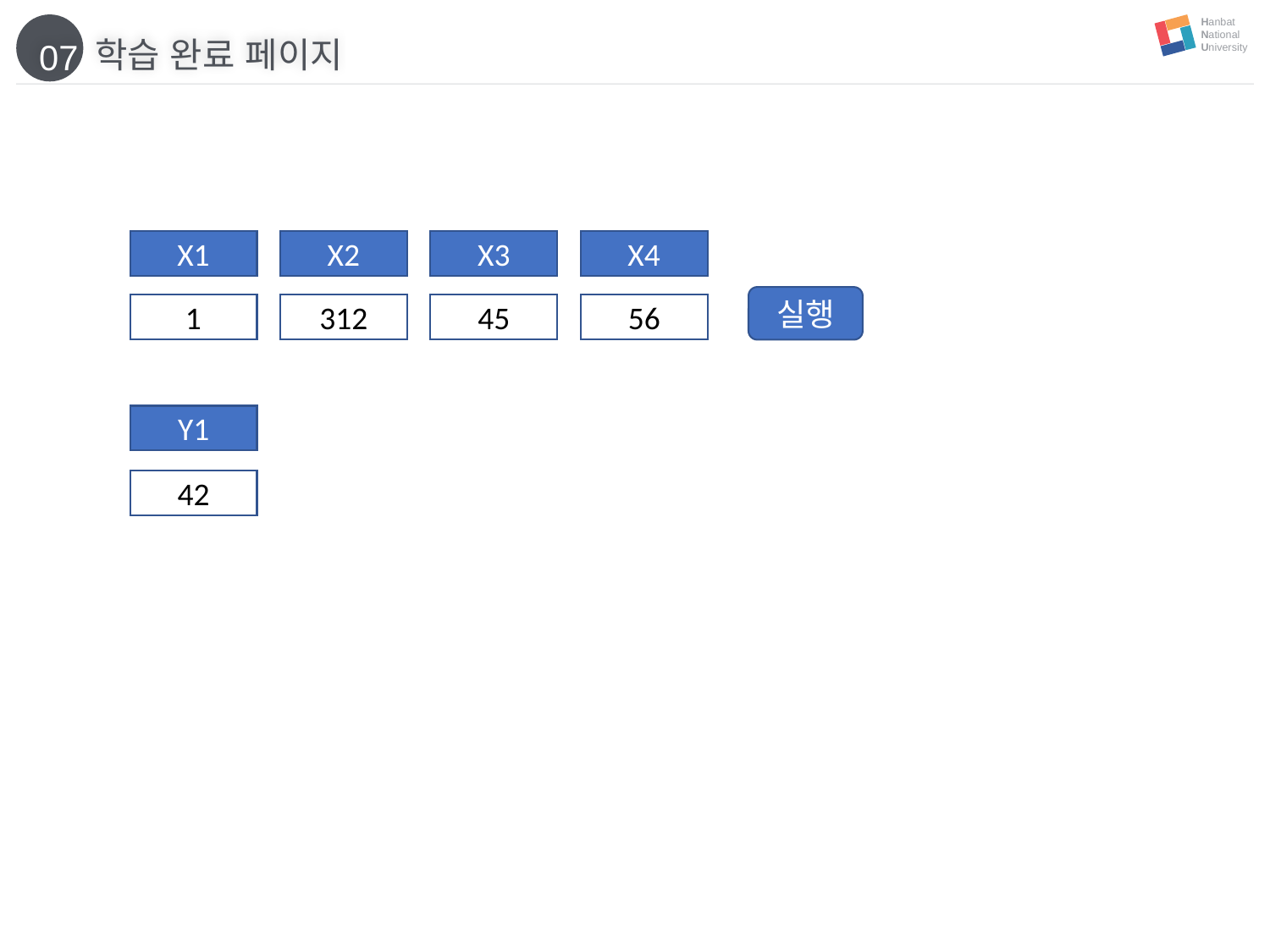

Hanbat
National
University

학습 완료 페이지
07
X1
X2
X3
X4
실행
1
312
45
56
Y1
42